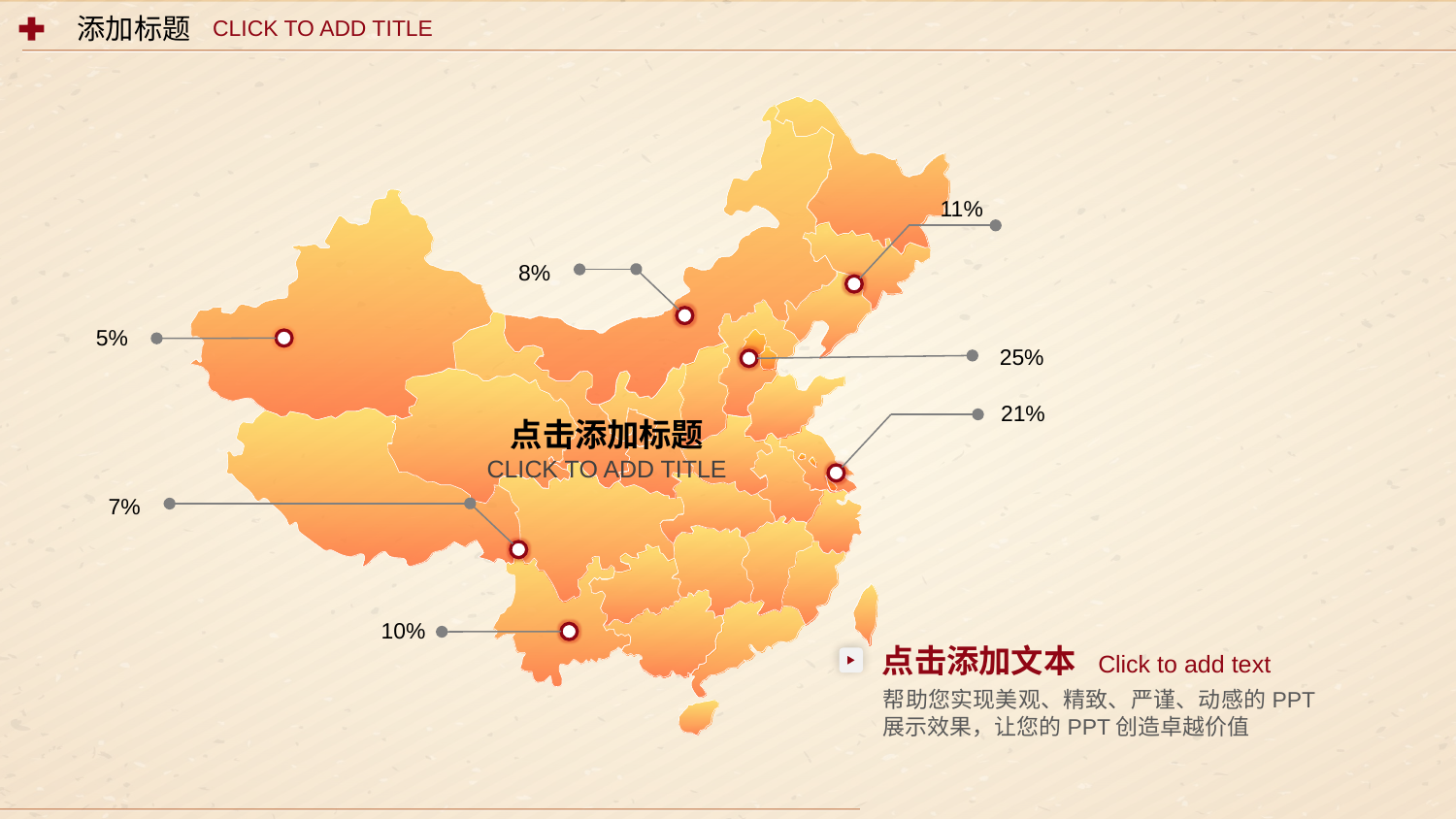

添加标题
CLICK TO ADD TITLE

11%

8%

5%

25%

21%

点击添加标题
CLICK TO ADD TITLE
7%

10%

点击添加文本  Click to add text

帮助您实现美观、精致、严谨、动感的PPT展示效果，让您的PPT创造卓越价值